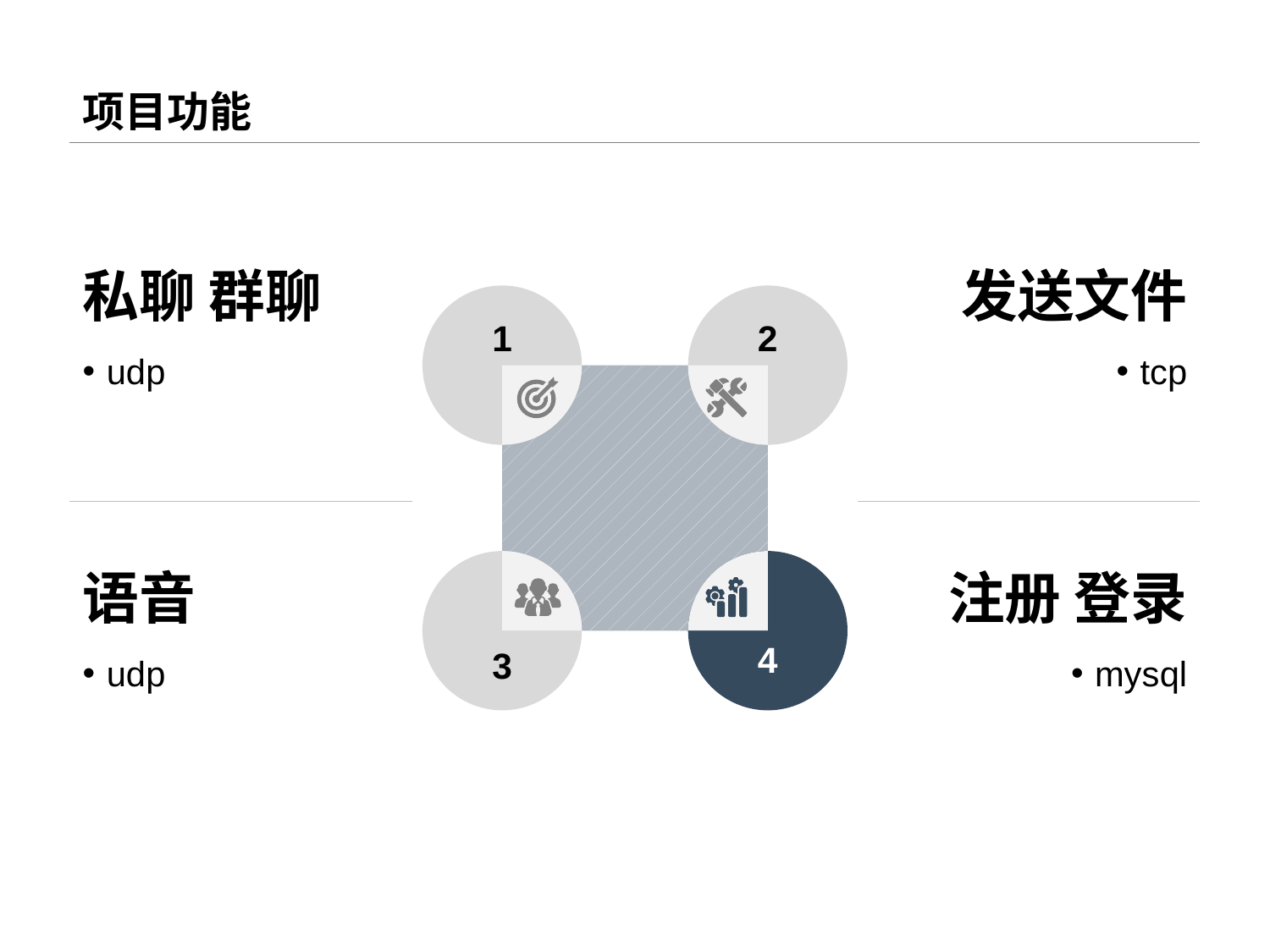

# 项目功能

私聊 群聊
udp
发送文件
tcp
1
2

语音
udp
注册 登录
mysql
4
3